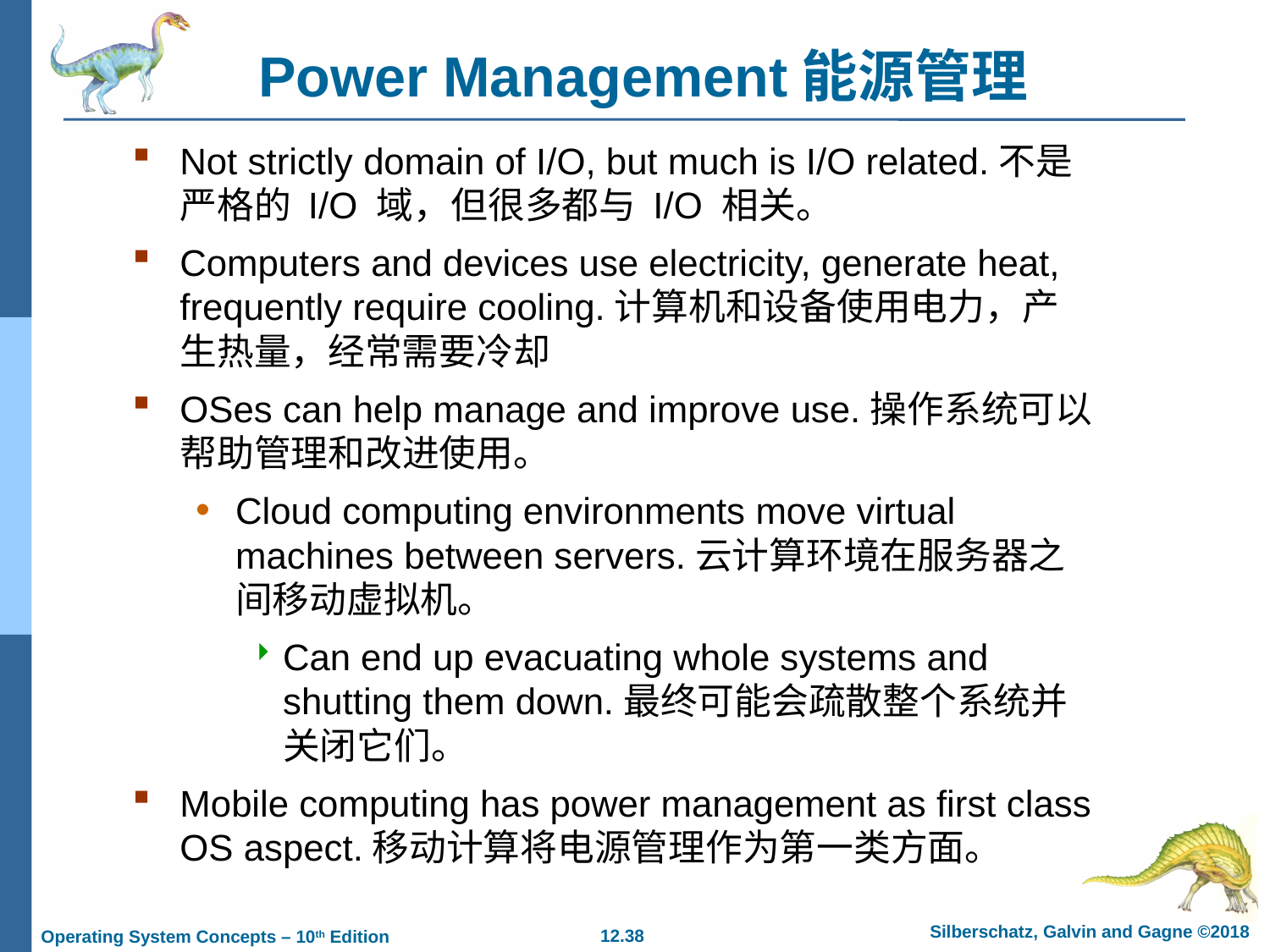

# Power Management能源管理
Not strictly domain of I/O, but much is I/O related.不是严格的 I/O 域，但很多都与 I/O 相关。
Computers and devices use electricity, generate heat, frequently require cooling.计算机和设备使用电力，产生热量，经常需要冷却
OSes can help manage and improve use.操作系统可以帮助管理和改进使用。
Cloud computing environments move virtual machines between servers.云计算环境在服务器之间移动虚拟机。
Can end up evacuating whole systems and shutting them down.最终可能会疏散整个系统并关闭它们。
Mobile computing has power management as first class OS aspect.移动计算将电源管理作为第一类方面。